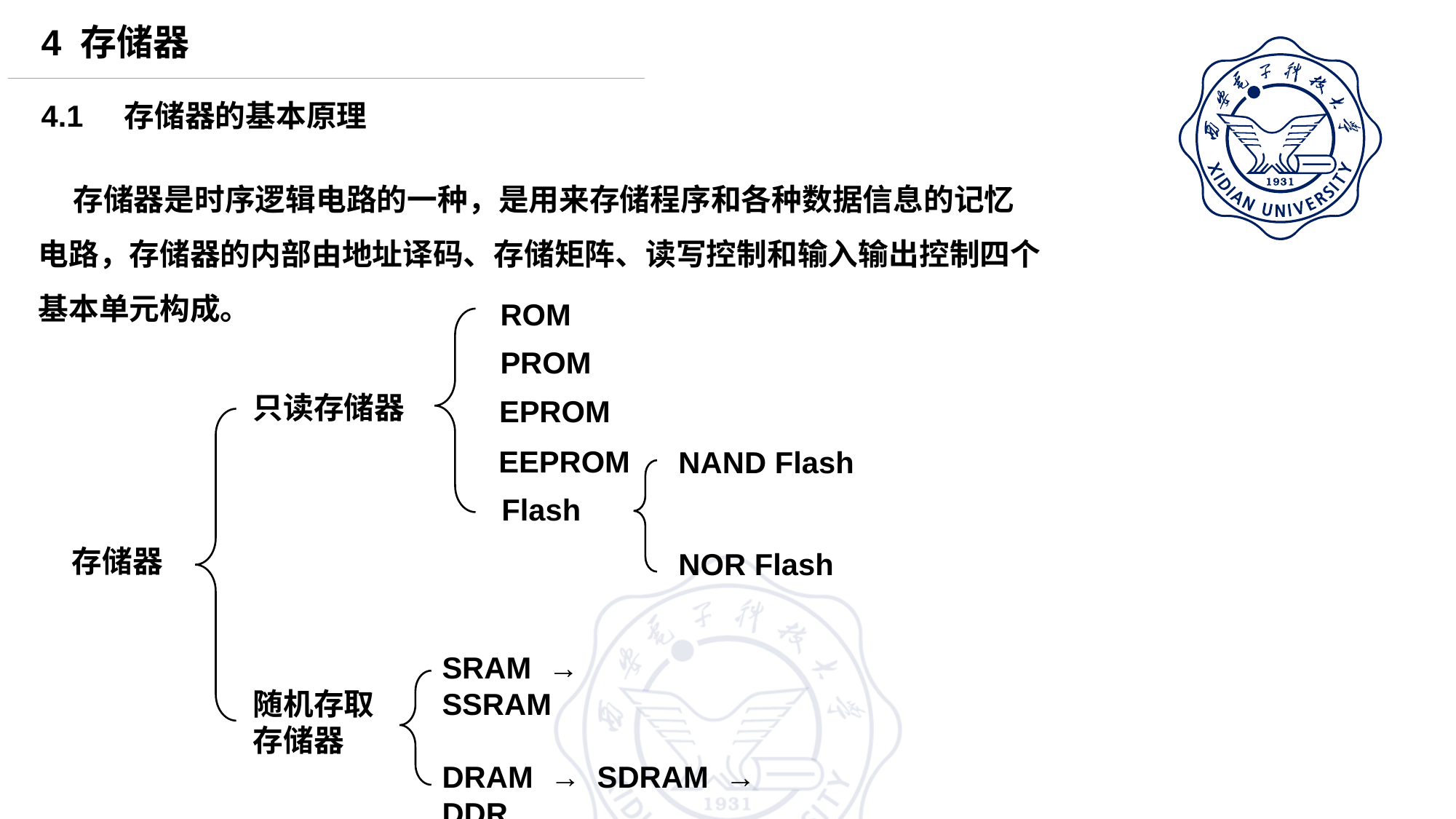

4 存储器

4.1    存储器的基本原理
    存储器是时序逻辑电路的一种，是用来存储程序和各种数据信息的记忆电路，存储器的内部由地址译码、存储矩阵、读写控制和输入输出控制四个基本单元构成。
ROM

PROM
只读存储器
EPROM

EEPROM
NAND Flash

Flash
存储器
NOR Flash
SRAM  →  SSRAM

随机存取存储器
DRAM  →  SDRAM  →  DDR